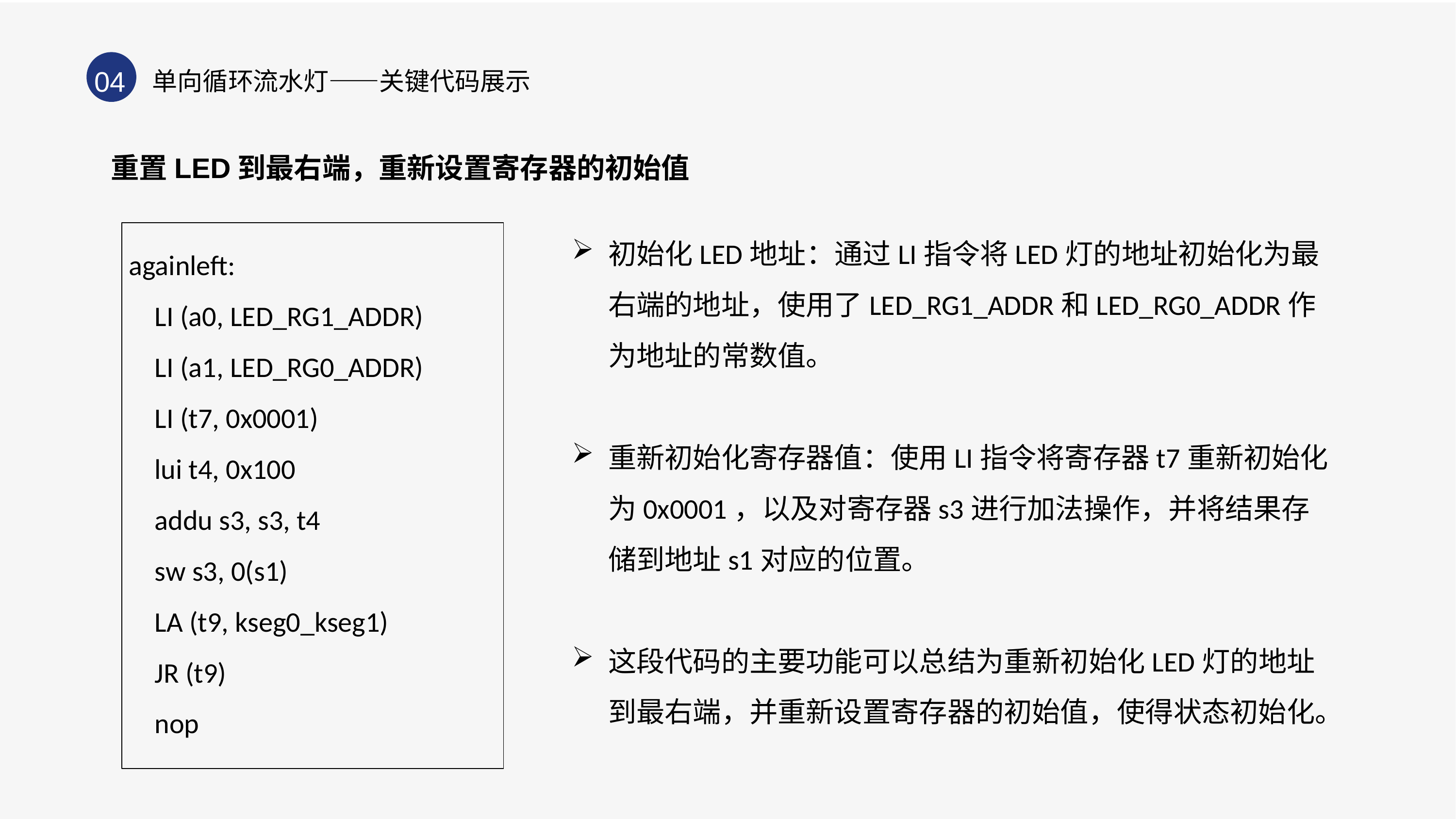

04
单向循环流水灯——关键代码展示
重置LED到最右端，重新设置寄存器的初始值
初始化LED地址：通过LI指令将LED灯的地址初始化为最右端的地址，使用了LED_RG1_ADDR和LED_RG0_ADDR作为地址的常数值。

重新初始化寄存器值：使用LI指令将寄存器t7重新初始化为0x0001，以及对寄存器s3进行加法操作，并将结果存储到地址s1对应的位置。

这段代码的主要功能可以总结为重新初始化LED灯的地址到最右端，并重新设置寄存器的初始值，使得状态初始化。

againleft:
    LI (a0, LED_RG1_ADDR)
    LI (a1, LED_RG0_ADDR)
    LI (t7, 0x0001)
    lui t4, 0x100
    addu s3, s3, t4
    sw s3, 0(s1)
    LA (t9, kseg0_kseg1)
    JR (t9)
    nop